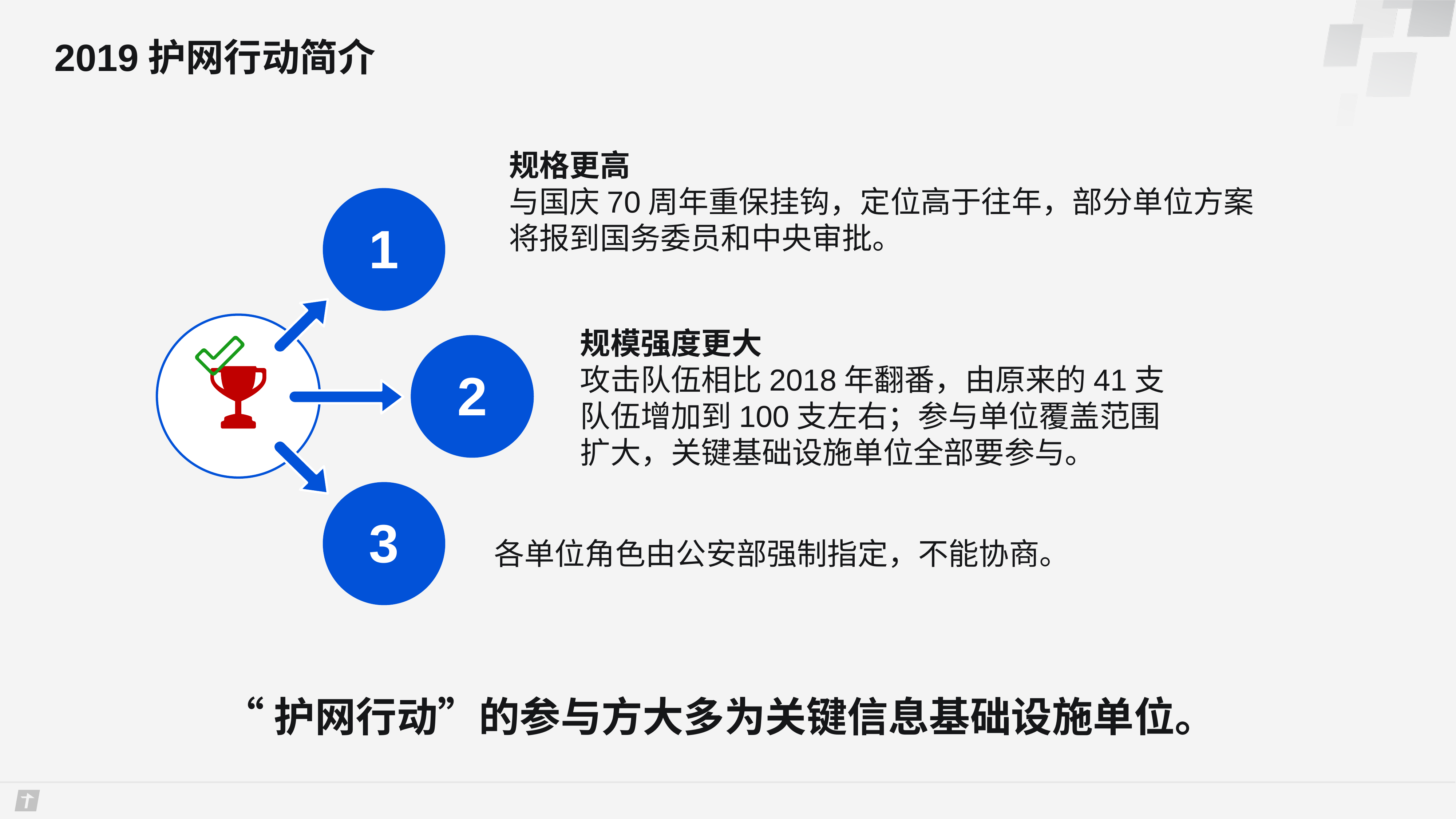

2019护网行动简介
规格更高
与国庆70周年重保挂钩，定位高于往年，部分单位方案将报到国务委员和中央审批。

1

规模强度更大
攻击队伍相比2018年翻番，由原来的41支队伍增加到100支左右；参与单位覆盖范围扩大，关键基础设施单位全部要参与。
2

3
各单位角色由公安部强制指定，不能协商。
     “护网行动”的参与方大多为关键信息基础设施单位。